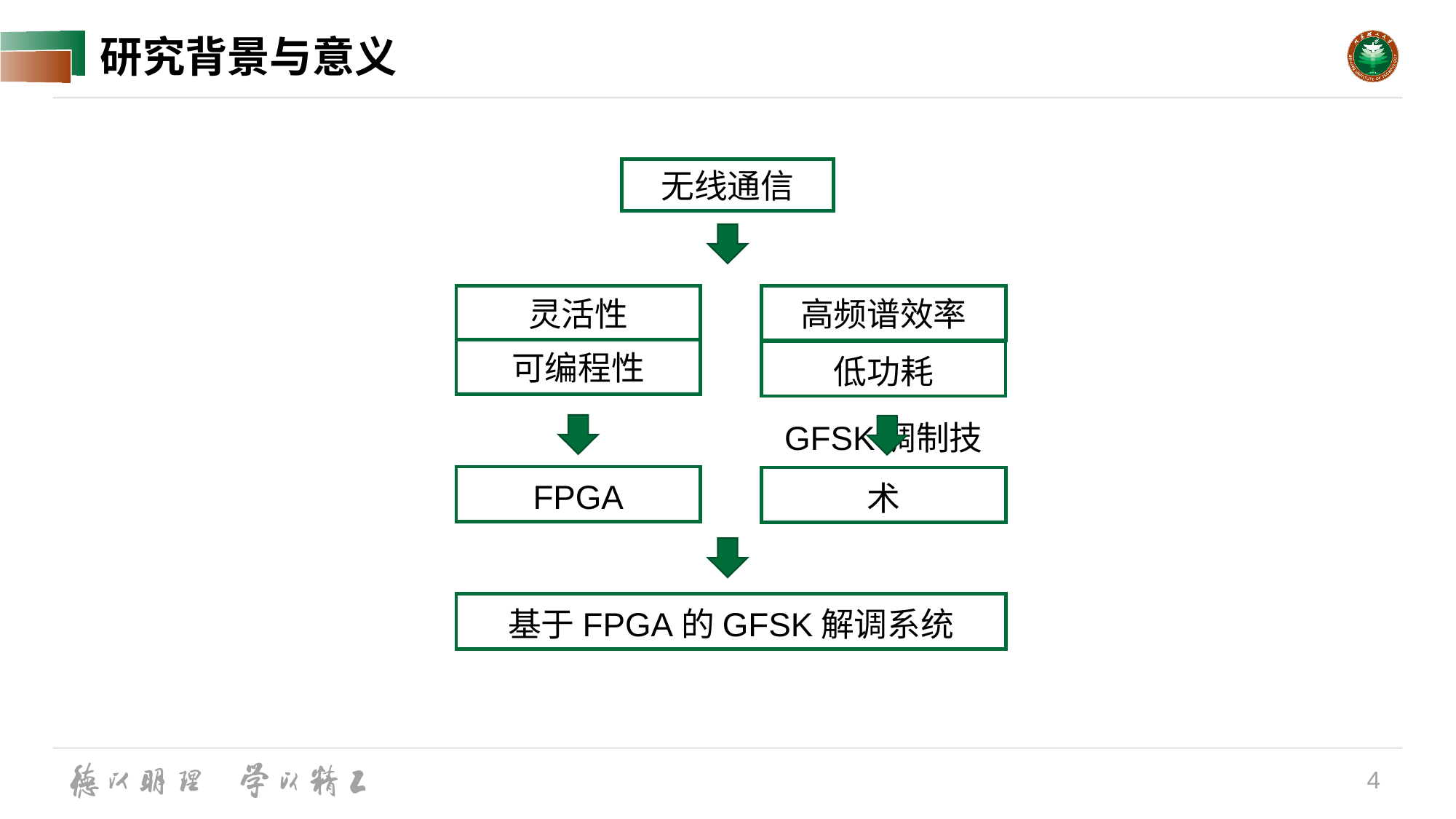

# 研究背景与意义
无线通信

灵活性
高频谱效率
可编程性
低功耗

FPGA
GFSK调制技术

基于FPGA的GFSK解调系统